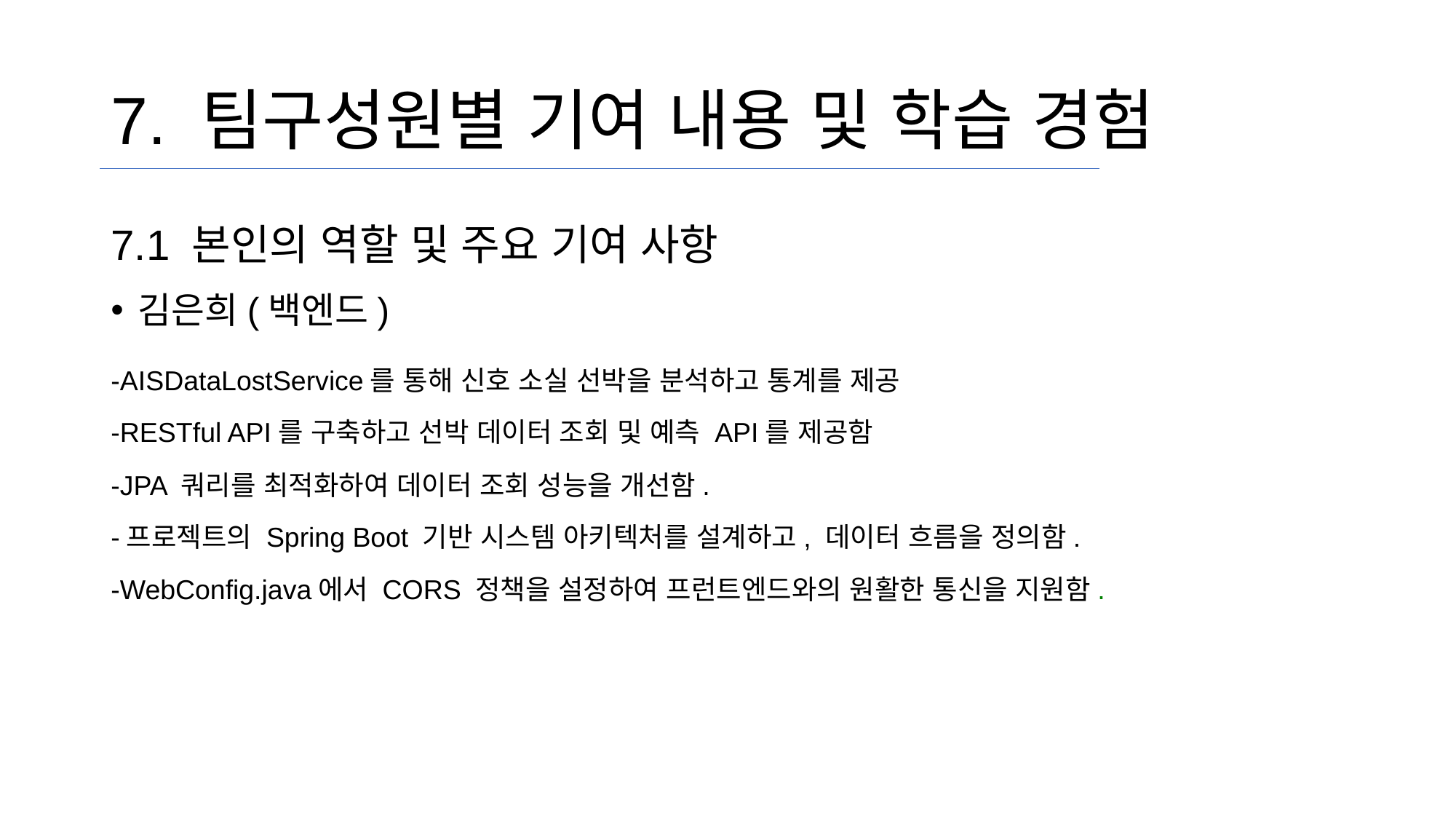

# 7. 팀구성원별 기여 내용 및 학습 경험
7.1 본인의 역할 및 주요 기여 사항
김은희(백엔드)
-AISDataLostService를 통해 신호 소실 선박을 분석하고 통계를 제공
-RESTful API를 구축하고 선박 데이터 조회 및 예측 API를 제공함
-JPA 쿼리를 최적화하여 데이터 조회 성능을 개선함.
-프로젝트의 Spring Boot 기반 시스템 아키텍처를 설계하고, 데이터 흐름을 정의함.
-WebConfig.java에서 CORS 정책을 설정하여 프런트엔드와의 원활한 통신을 지원함.